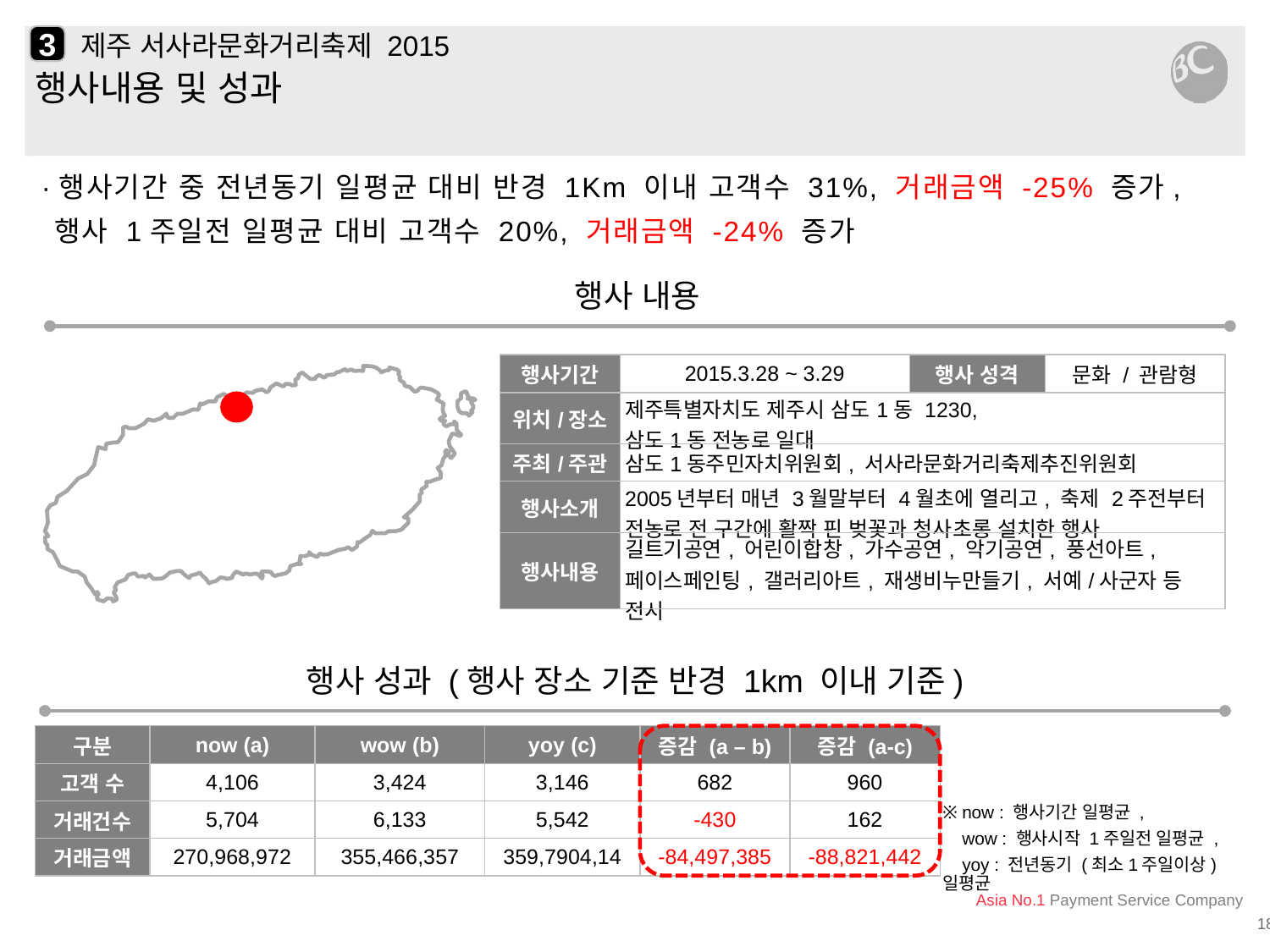

3
# 제주 서사라문화거리축제 2015
행사내용 및 성과
·행사기간 중 전년동기 일평균 대비 반경 1Km 이내 고객수 31%, 거래금액 -25% 증가,     행사 1주일전 일평균 대비 고객수 20%, 거래금액 -24% 증가
행사 내용
| 행사기간 | 2015.3.28 ~ 3.29 | 행사 성격 | 문화 / 관람형 |
| --- | --- | --- | --- |
| 위치/장소 | 제주특별자치도 제주시 삼도1동 1230, 삼도1동 전농로 일대 |  |  |
| 주최/주관 | 삼도1동주민자치위원회, 서사라문화거리축제추진위원회 |  |  |
| 행사소개 | 2005년부터 매년 3월말부터 4월초에 열리고, 축제 2주전부터 전농로 전 구간에 활짝 핀 벚꽃과 청사초롱 설치한 행사 |  |  |
| 행사내용 | 길트기공연, 어린이합창, 가수공연, 악기공연, 풍선아트, 페이스페인팅, 갤러리아트, 재생비누만들기, 서예/사군자 등 전시 |  |  |

행사 성과 (행사 장소 기준 반경 1km 이내 기준)
| 구분 | now (a) | wow (b) | yoy (c) | 증감 (a – b) | 증감 (a-c) |
| --- | --- | --- | --- | --- | --- |
| 고객 수 | 4,106 | 3,424 | 3,146 | 682 | 960 |
| 거래건수 | 5,704 | 6,133 | 5,542 | -430 | 162 |
| 거래금액 | 270,968,972 | 355,466,357 | 359,7904,14 | -84,497,385 | -88,821,442 |

※ now : 행사기간 일평균 ,
    wow : 행사시작 1주일전 일평균 ,
    yoy : 전년동기 (최소1주일이상) 일평균